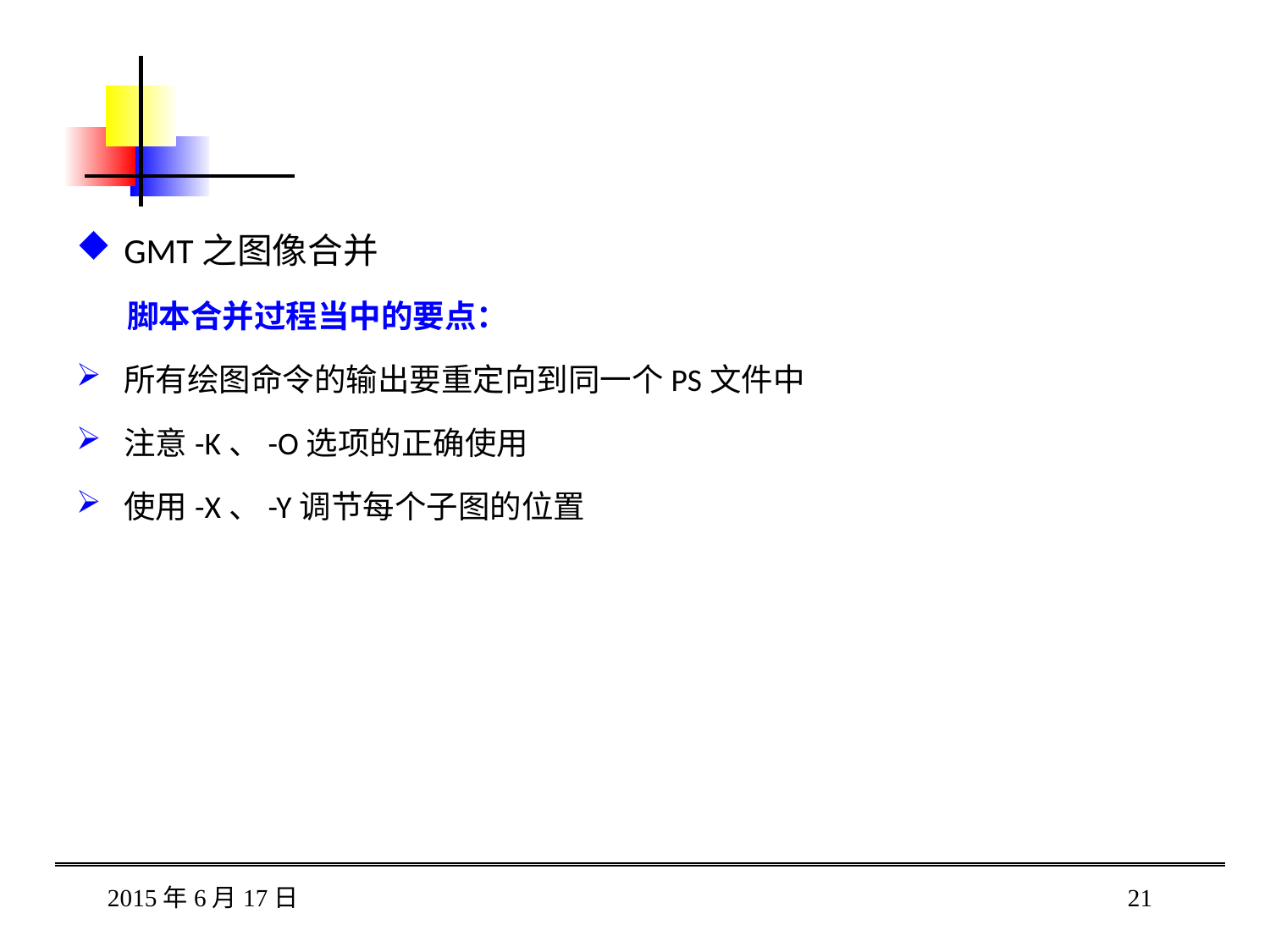

#
GMT之图像合并
      脚本合并过程当中的要点：
所有绘图命令的输出要重定向到同一个PS文件中
注意-K、-O选项的正确使用
使用-X、-Y调节每个子图的位置